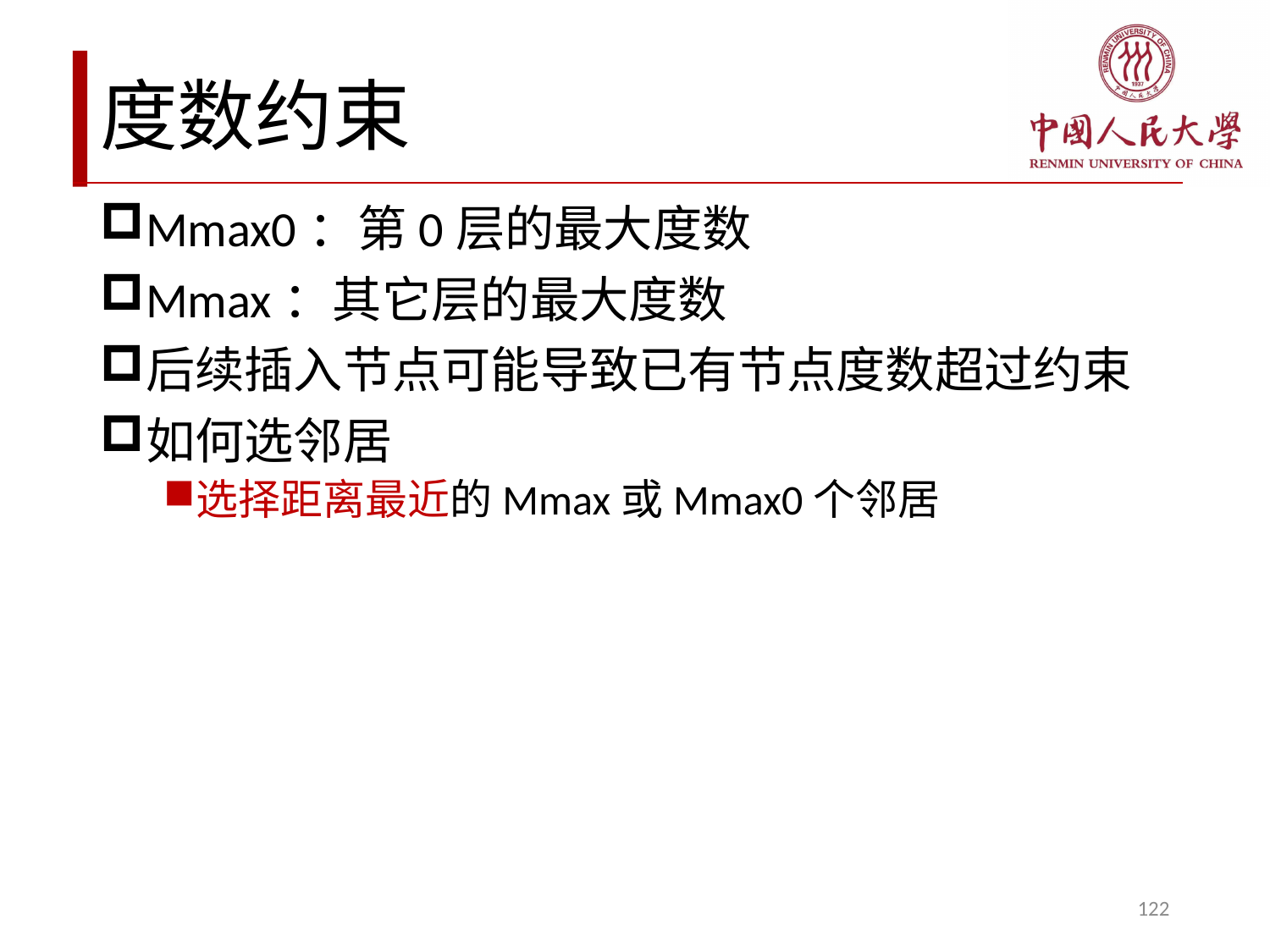

# 度数约束
Mmax0：第0层的最大度数
Mmax：其它层的最大度数
后续插入节点可能导致已有节点度数超过约束
如何选邻居
选择距离最近的Mmax或Mmax0个邻居

122